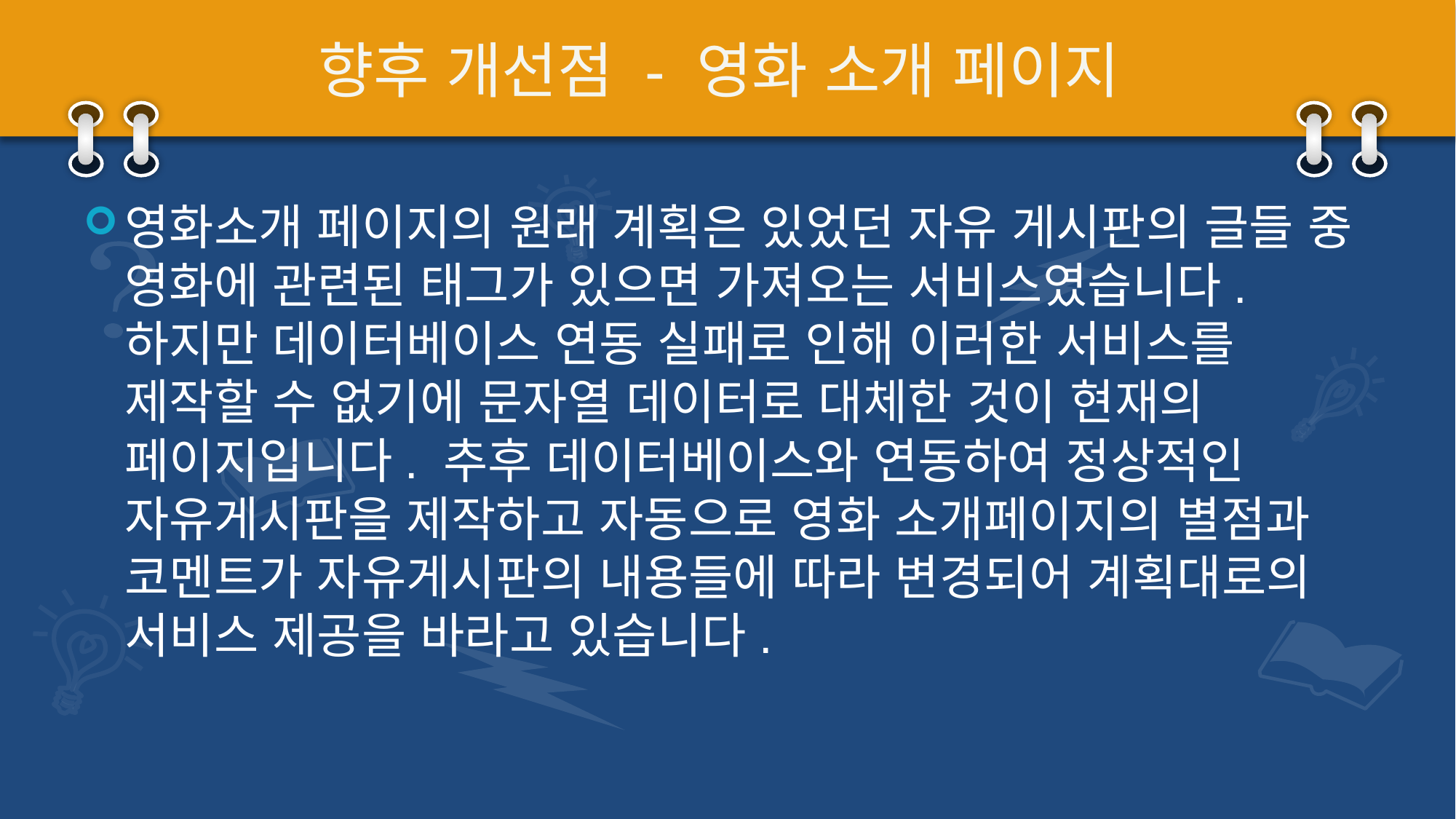

# 향후 개선점 - 영화 소개 페이지
영화소개 페이지의 원래 계획은 있었던 자유 게시판의 글들 중 영화에 관련된 태그가 있으면 가져오는 서비스였습니다. 하지만 데이터베이스 연동 실패로 인해 이러한 서비스를 제작할 수 없기에 문자열 데이터로 대체한 것이 현재의 페이지입니다. 추후 데이터베이스와 연동하여 정상적인 자유게시판을 제작하고 자동으로 영화 소개페이지의 별점과 코멘트가 자유게시판의 내용들에 따라 변경되어 계획대로의 서비스 제공을 바라고 있습니다.